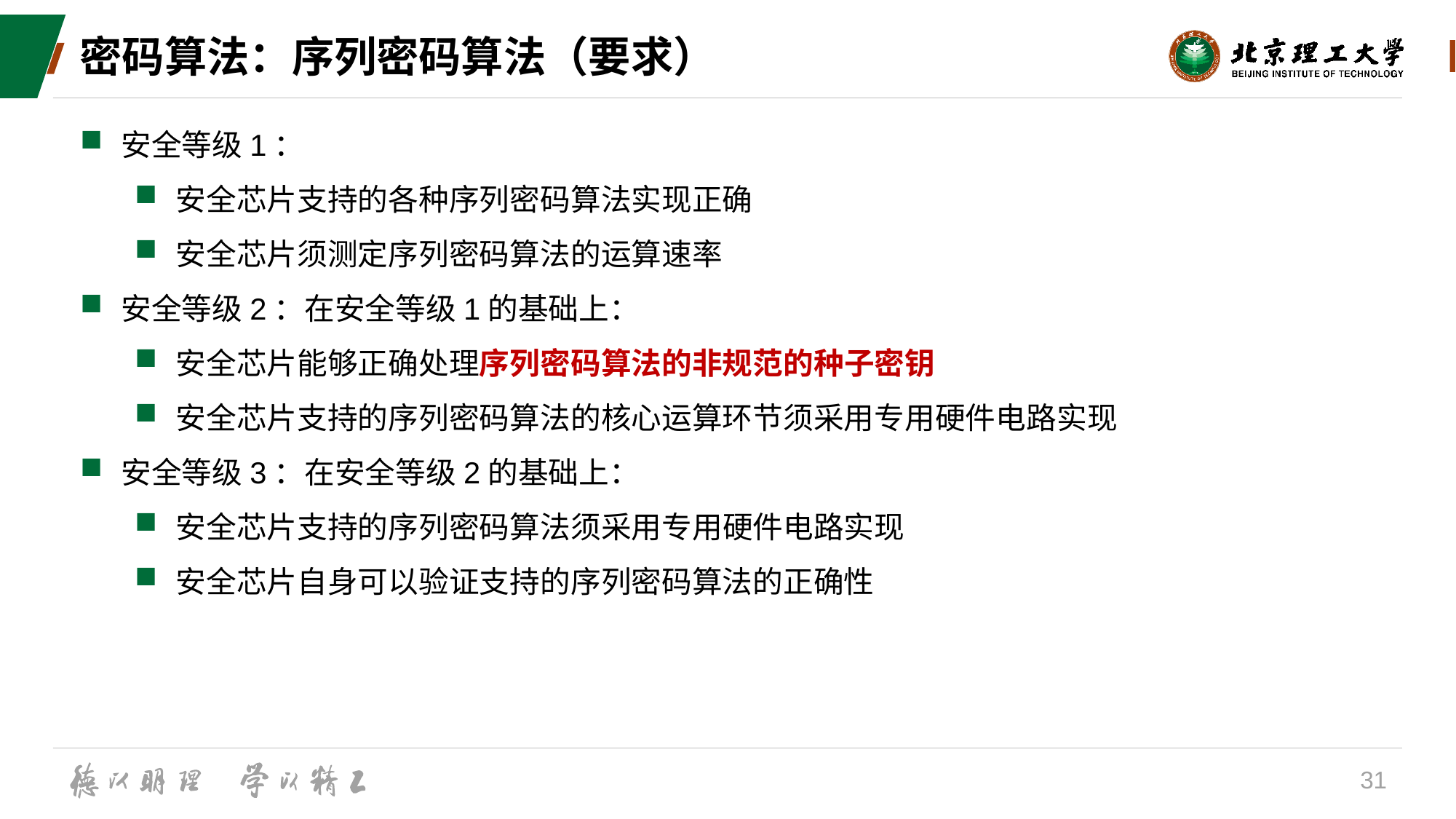

# 密码算法：序列密码算法（要求）
安全等级1：
安全芯片支持的各种序列密码算法实现正确
安全芯片须测定序列密码算法的运算速率
安全等级2：在安全等级1的基础上：
安全芯片能够正确处理序列密码算法的非规范的种子密钥
安全芯片支持的序列密码算法的核心运算环节须采用专用硬件电路实现
安全等级3：在安全等级2的基础上：
安全芯片支持的序列密码算法须采用专用硬件电路实现
安全芯片自身可以验证支持的序列密码算法的正确性